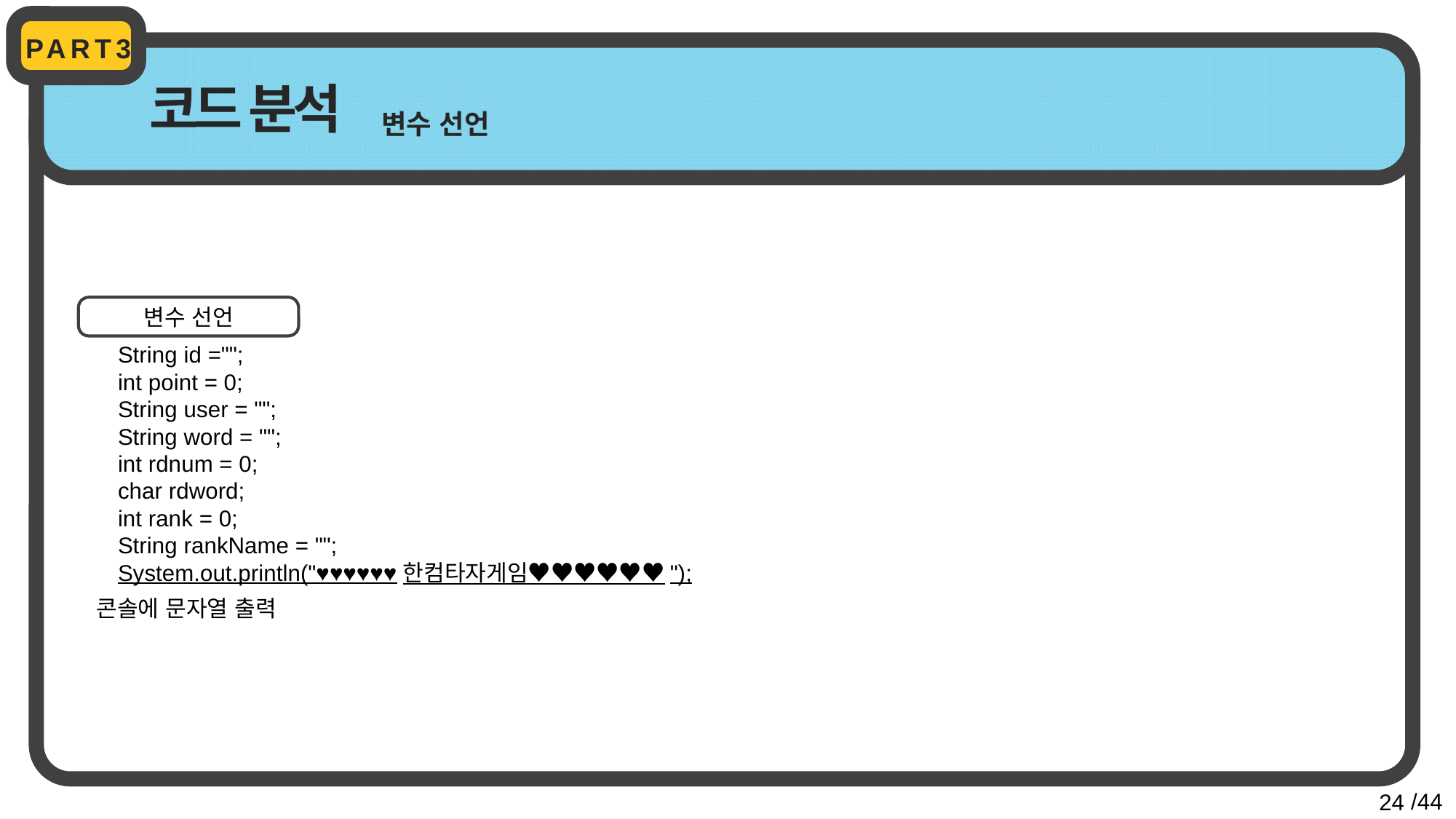

PART3

코드 분석
변수 선언
변수 선언
String id ="";
int point = 0;
String user = "";
String word = "";
int rdnum = 0;
char rdword;
int rank = 0;
String rankName = "";
System.out.println("♥♥♥♥♥♥한컴타자게임♥♥♥♥♥♥");
콘솔에 문자열 출력
24